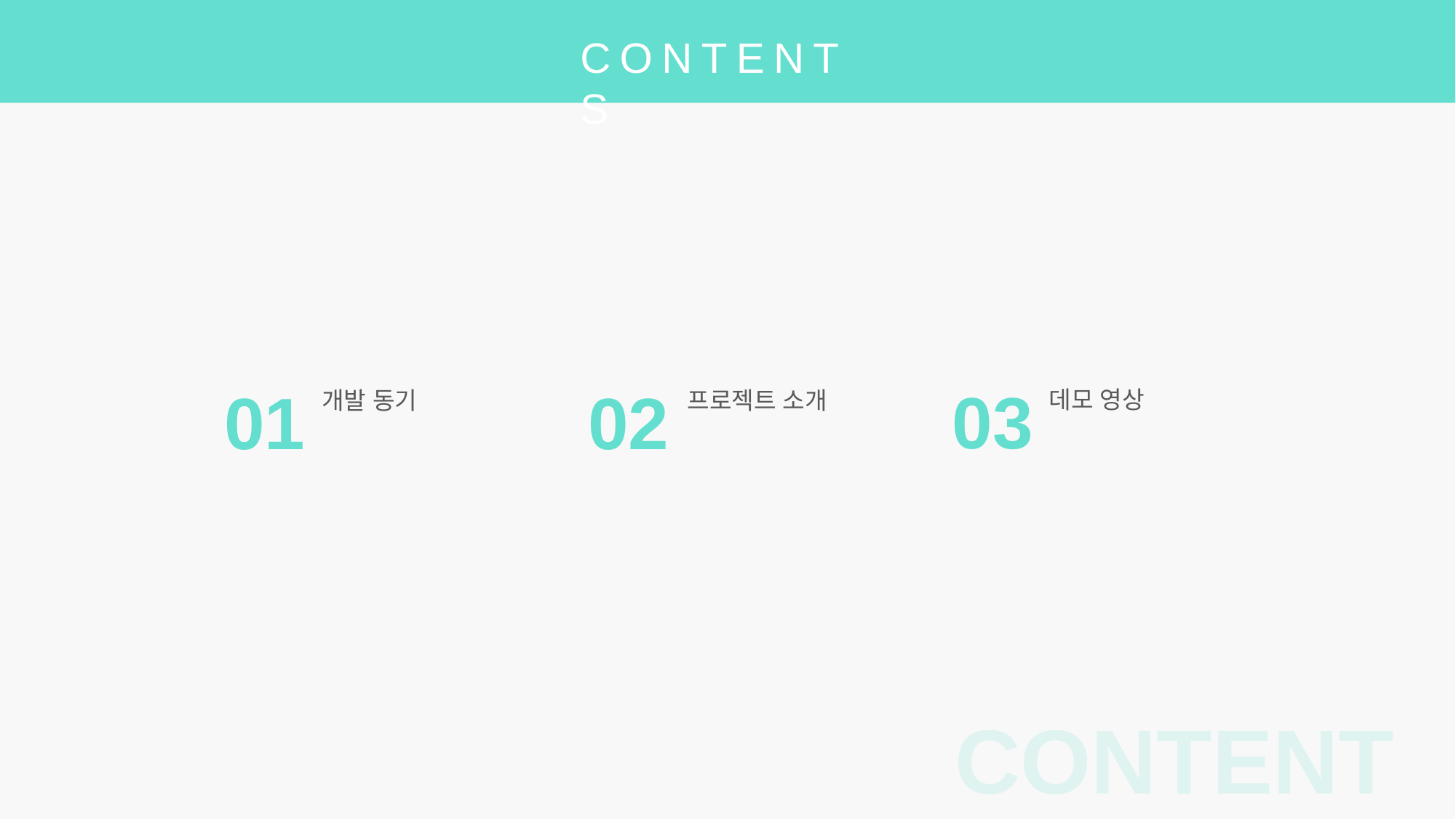

CONTENTS
03
데모 영상
01
개발 동기
02
프로젝트 소개
CONTENTS